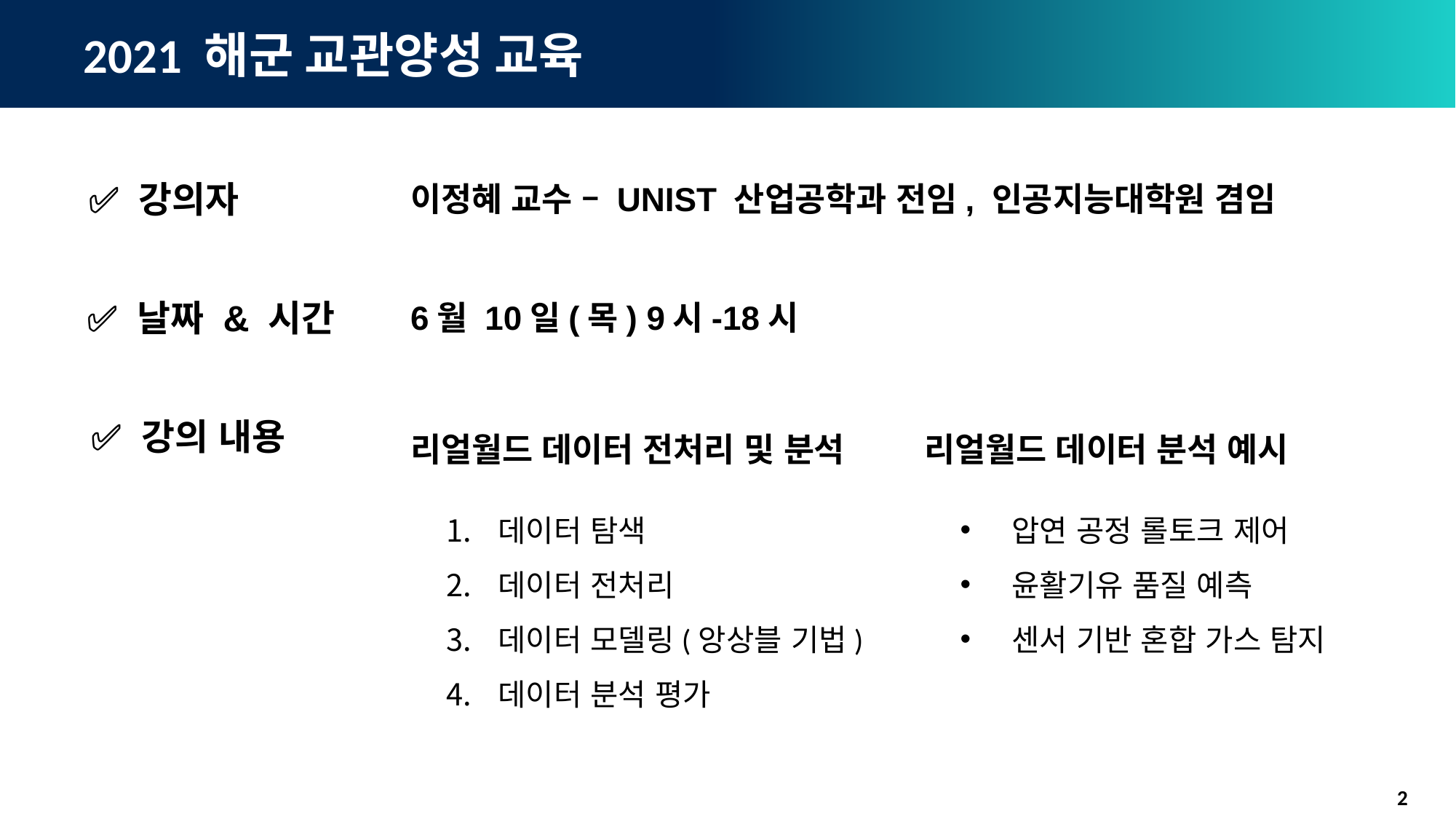

# 2021 해군 교관양성 교육
✅ 강의자
이정혜 교수 – UNIST 산업공학과 전임, 인공지능대학원 겸임
✅ 날짜 & 시간
6월 10일(목) 9시-18시
리얼월드 데이터 전처리 및 분석

데이터 탐색
데이터 전처리
데이터 모델링(앙상블 기법)
데이터 분석 평가
리얼월드 데이터 분석 예시

압연 공정 롤토크 제어
윤활기유 품질 예측
센서 기반 혼합 가스 탐지
✅ 강의 내용
2